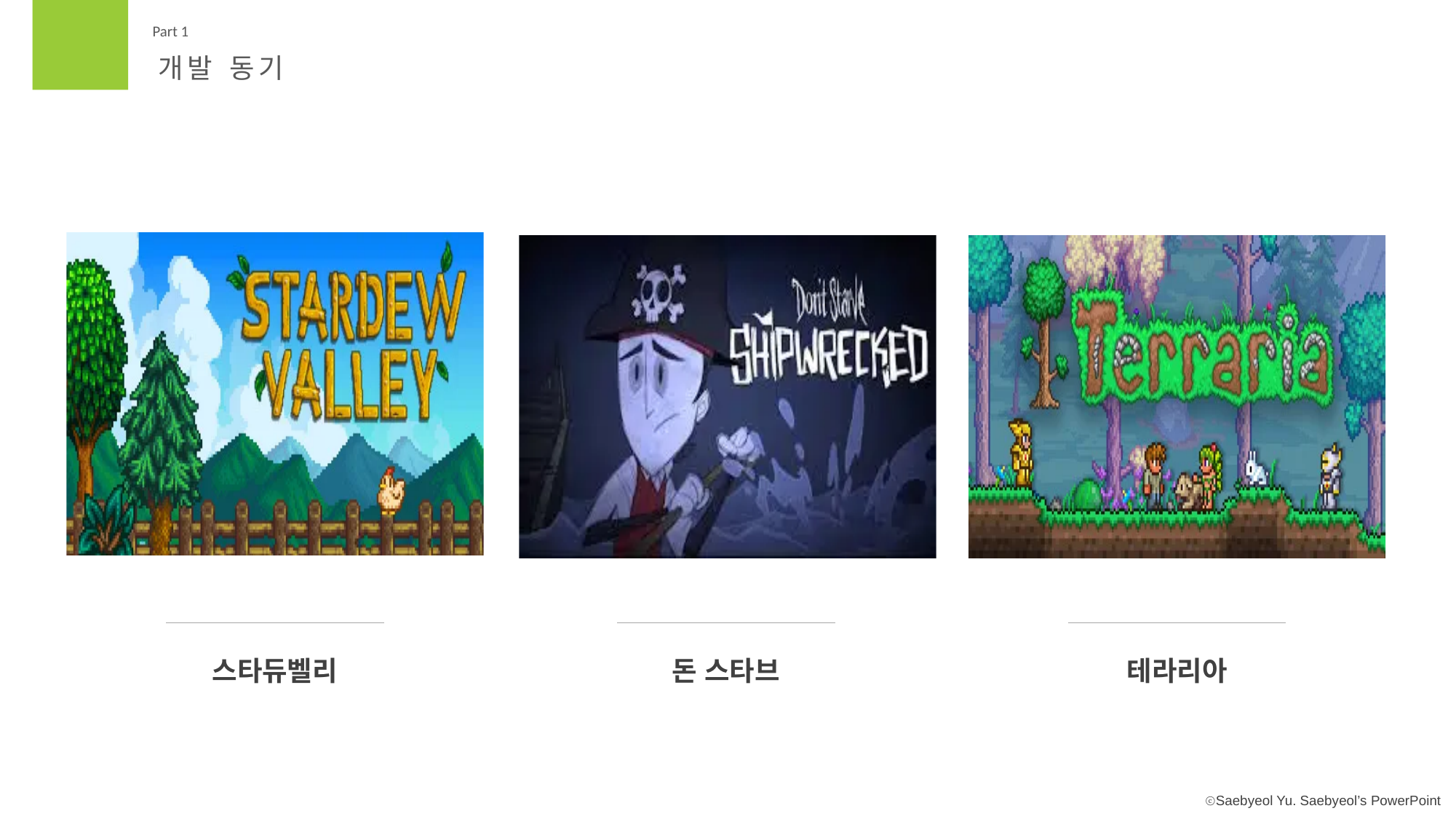

Part 1
개발 동기

스타듀벨리
돈 스타브
테라리아